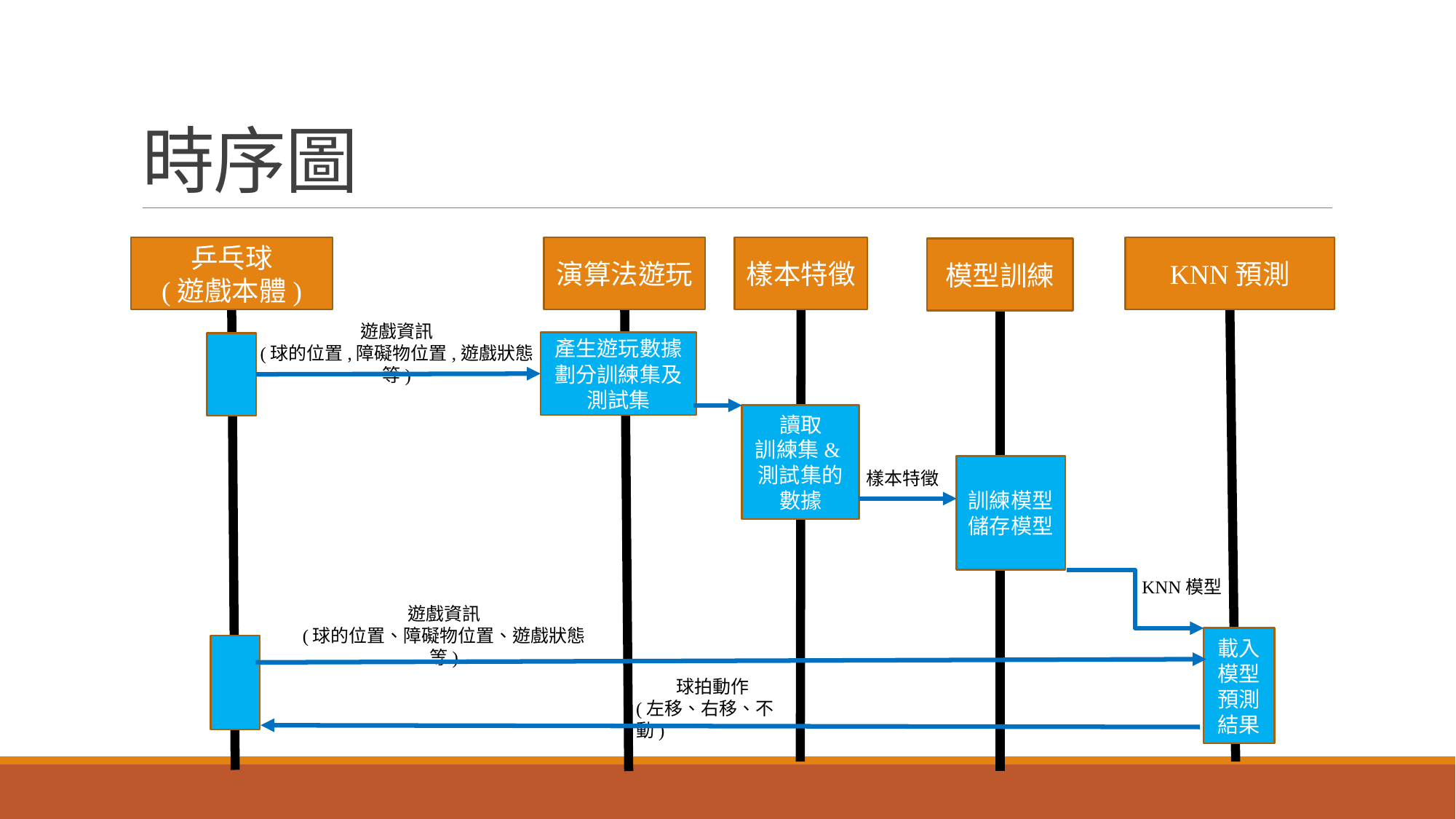

# 時序圖
乒乓球
(遊戲本體)
KNN預測
演算法遊玩
樣本特徵
模型訓練
遊戲資訊
(球的位置,障礙物位置,遊戲狀態等)
產生遊玩數據
劃分訓練集及測試集

讀取
訓練集&測試集的數據
訓練模型
儲存模型
樣本特徵

KNN模型
遊戲資訊
(球的位置、障礙物位置、遊戲狀態等)
載入模型
預測結果

球拍動作
(左移、右移、不動)